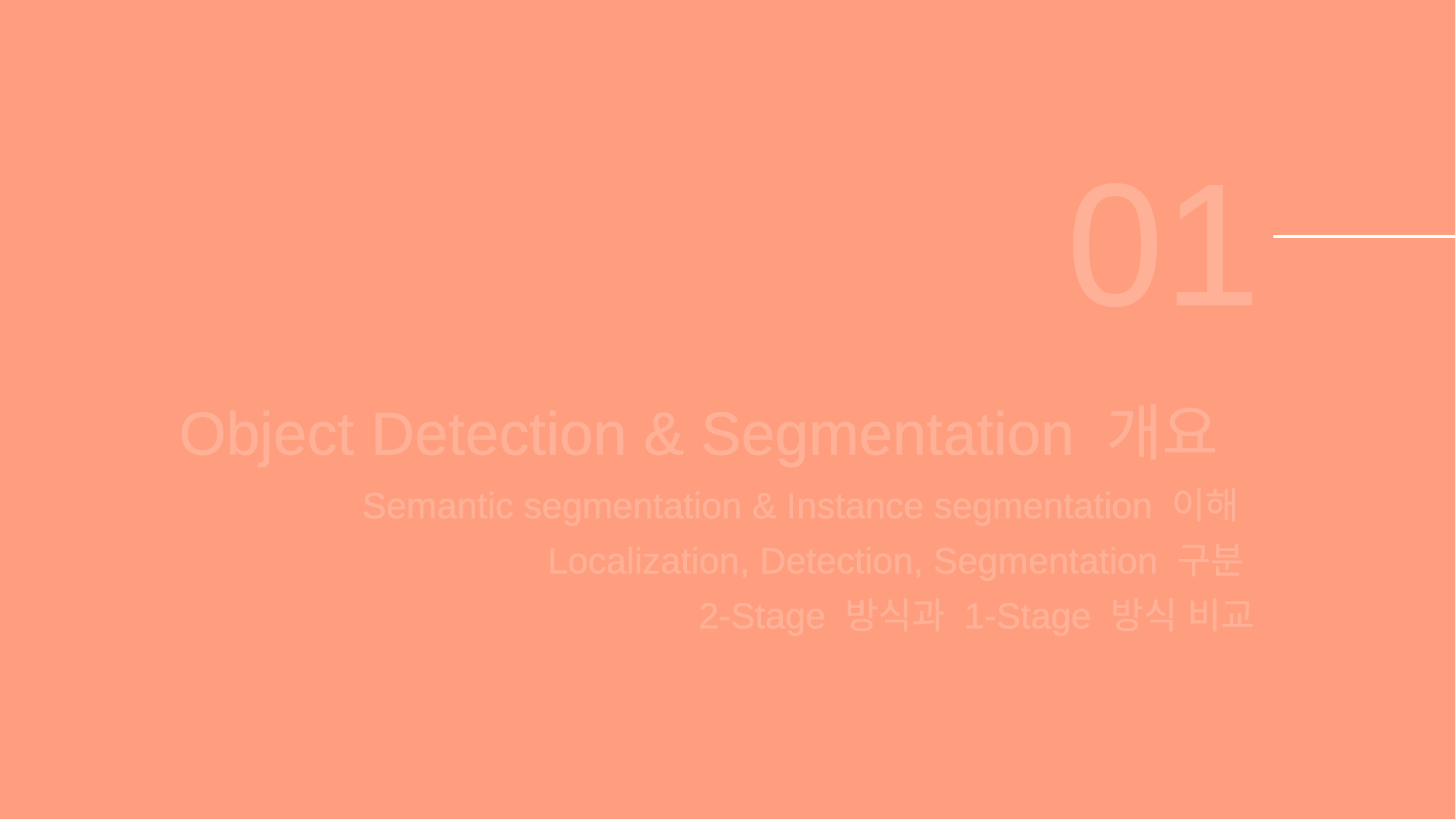

01
Object Detection & Segmentation 개요
Localization, Detection, Segmentation 구분
2-Stage 방식과 1-Stage 방식 비교
Semantic segmentation & Instance segmentation 이해